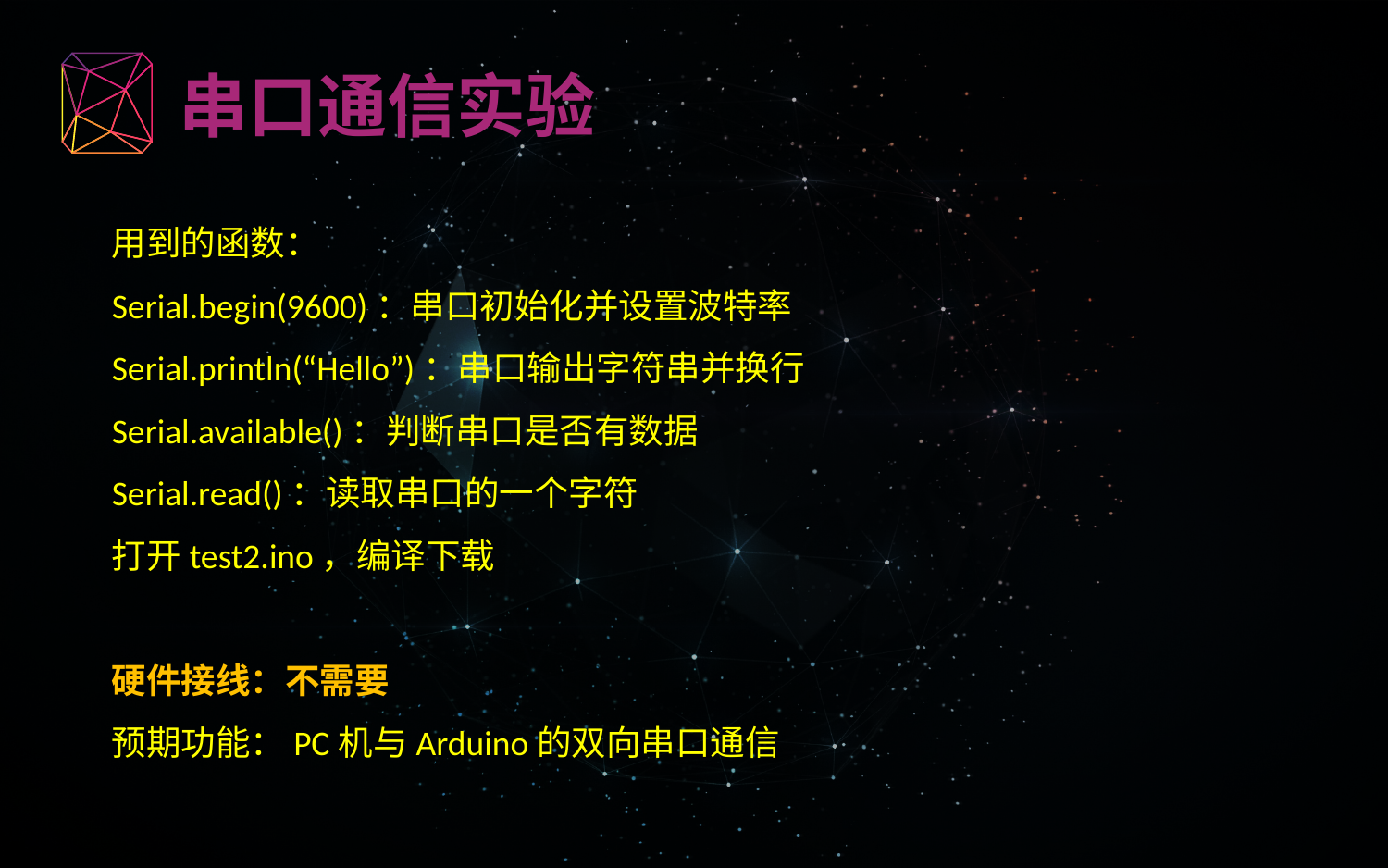

串口通信实验
用到的函数：
Serial.begin(9600)：串口初始化并设置波特率
Serial.println(“Hello”)：串口输出字符串并换行
Serial.available()：判断串口是否有数据
Serial.read()：读取串口的一个字符
打开test2.ino，编译下载

硬件接线：不需要
预期功能：PC机与Arduino的双向串口通信